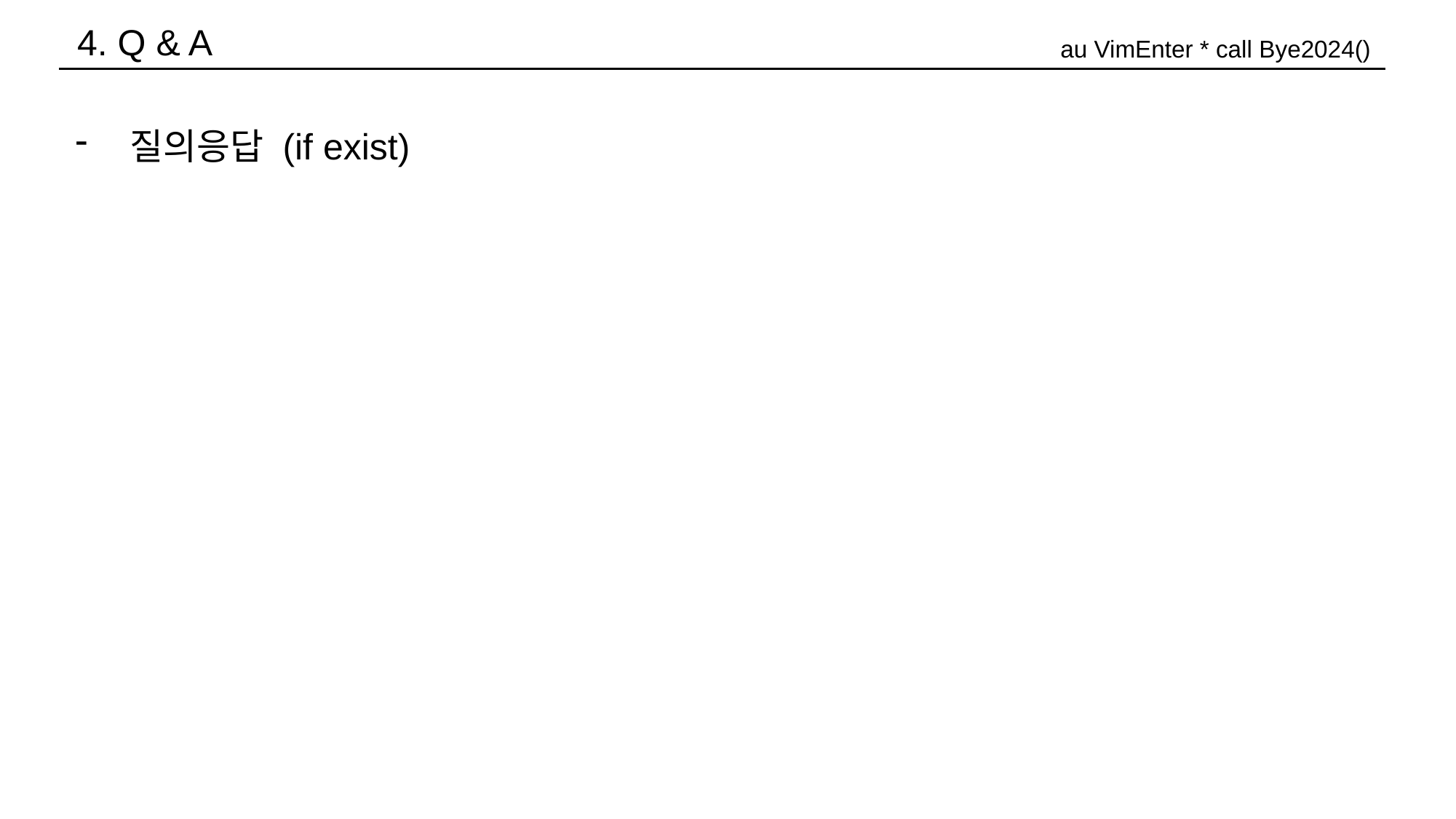

4. Q & A
au VimEnter * call Bye2024()
질의응답 (if exist)